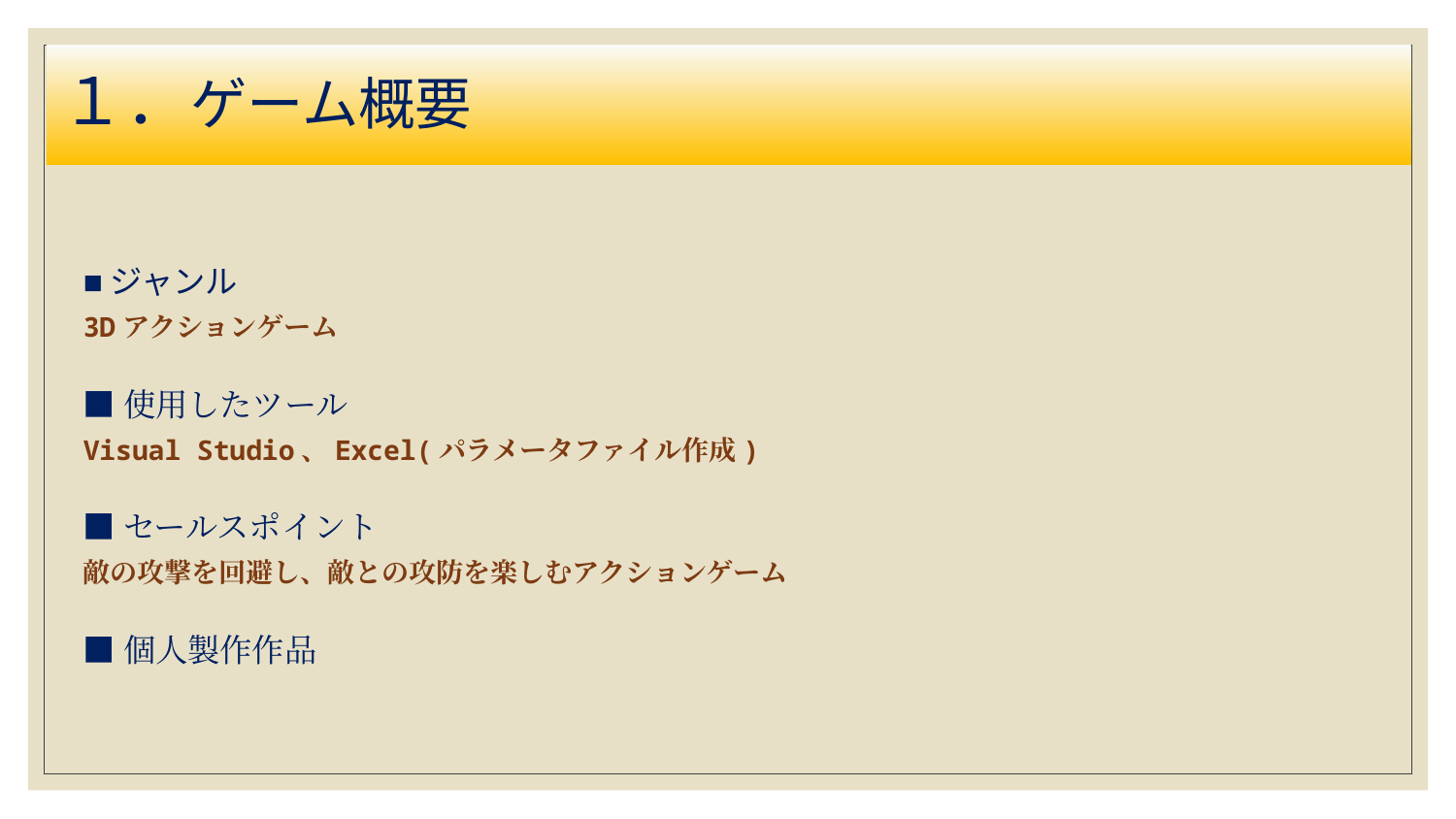

# １．ゲーム概要
■ジャンル
3Dアクションゲーム
■使用したツール
Visual Studio、Excel(パラメータファイル作成)
■セールスポイント
敵の攻撃を回避し、敵との攻防を楽しむアクションゲーム
■個人製作作品